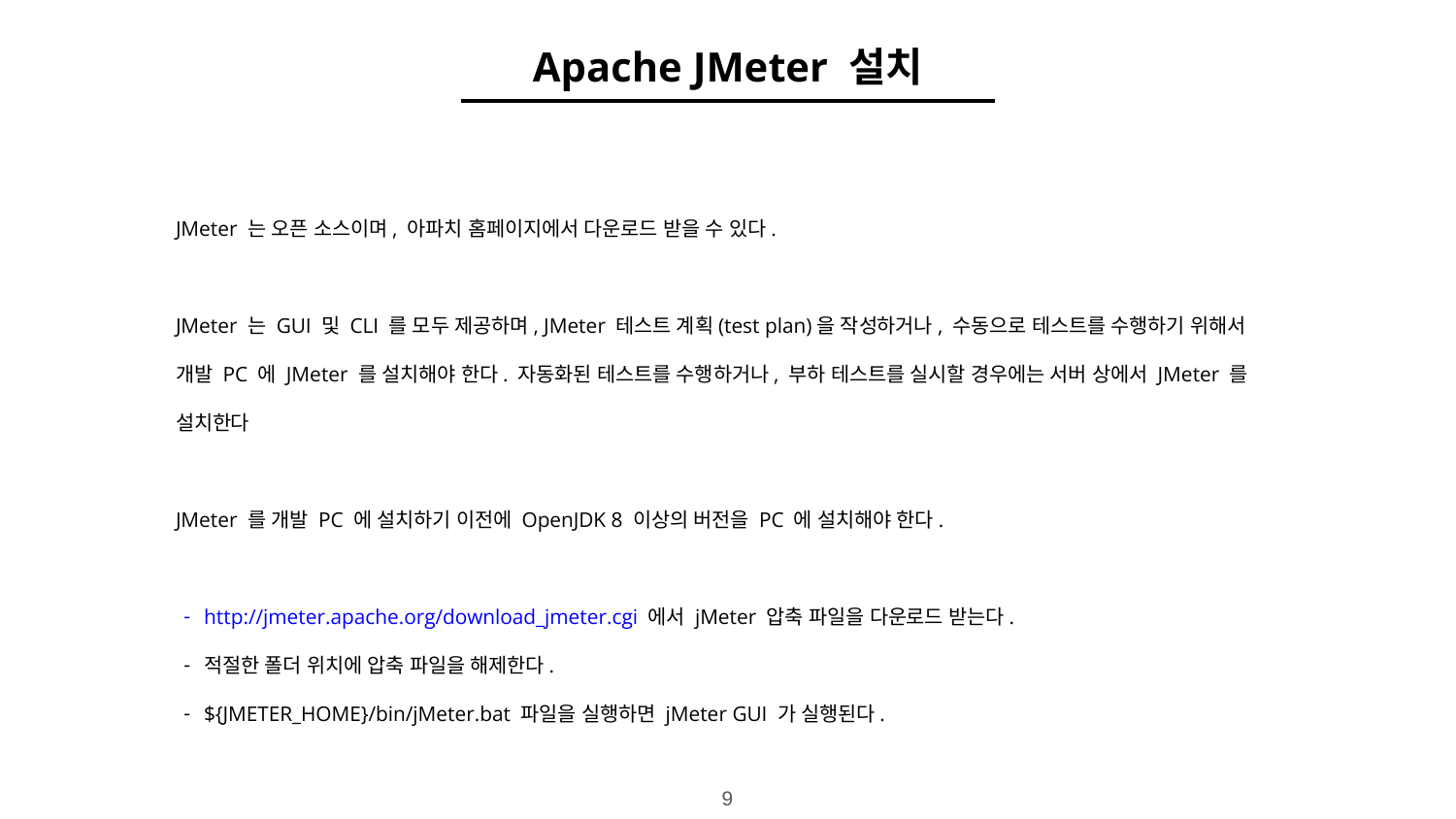

Apache JMeter 설치
JMeter 는 오픈 소스이며, 아파치 홈페이지에서 다운로드 받을 수 있다.

JMeter 는 GUI 및 CLI 를 모두 제공하며, JMeter 테스트 계획(test plan)을 작성하거나, 수동으로 테스트를 수행하기 위해서 개발 PC 에 JMeter 를 설치해야 한다. 자동화된 테스트를 수행하거나, 부하 테스트를 실시할 경우에는 서버 상에서 JMeter 를 설치한다

JMeter 를 개발 PC 에 설치하기 이전에 OpenJDK 8 이상의 버전을 PC 에 설치해야 한다.

http://jmeter.apache.org/download_jmeter.cgi 에서 jMeter 압축 파일을 다운로드 받는다.
적절한 폴더 위치에 압축 파일을 해제한다.
${JMETER_HOME}/bin/jMeter.bat 파일을 실행하면 jMeter GUI 가 실행된다.
9